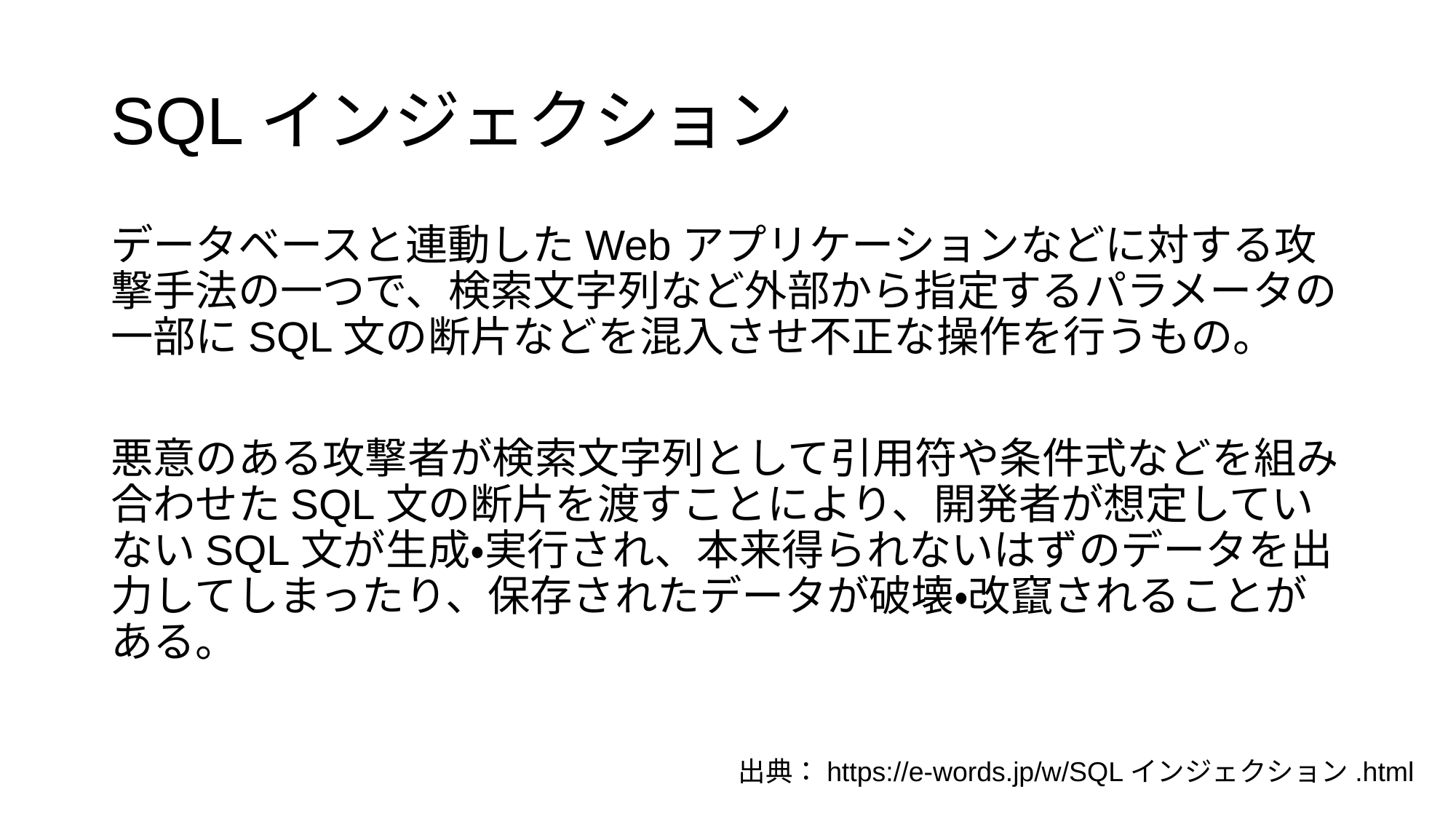

# SQLインジェクション
データベースと連動したWebアプリケーションなどに対する攻撃手法の一つで、検索文字列など外部から指定するパラメータの一部にSQL文の断片などを混入させ不正な操作を行うもの。

悪意のある攻撃者が検索文字列として引用符や条件式などを組み合わせたSQL文の断片を渡すことにより、開発者が想定していないSQL文が生成・実行され、本来得られないはずのデータを出力してしまったり、保存されたデータが破壊・改竄されることがある。
出典：https://e-words.jp/w/SQLインジェクション.html